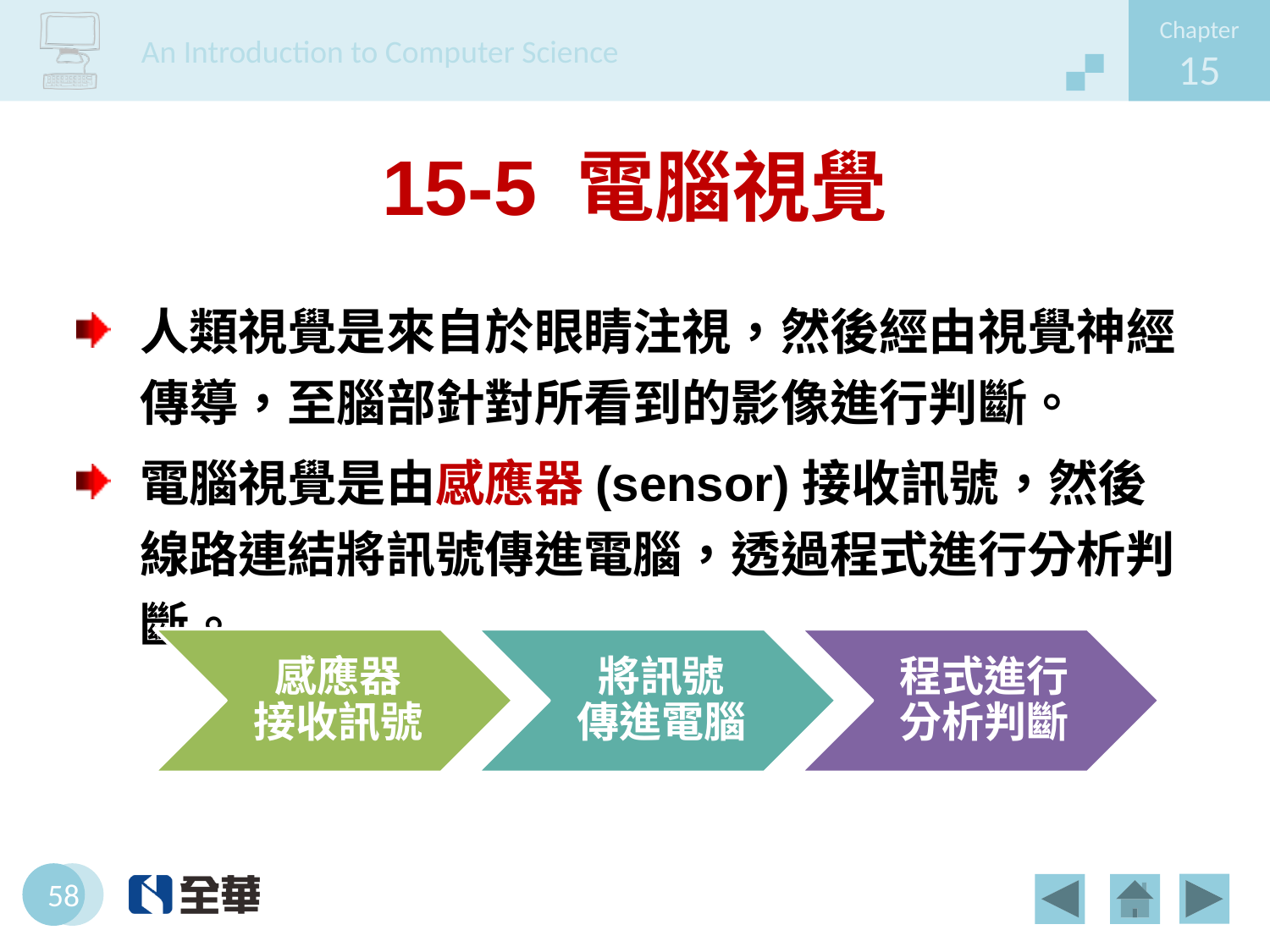

# 15-5 電腦視覺
人類視覺是來自於眼睛注視，然後經由視覺神經傳導，至腦部針對所看到的影像進行判斷。
電腦視覺是由感應器(sensor)接收訊號，然後線路連結將訊號傳進電腦，透過程式進行分析判斷。
感應器
接收訊號
將訊號
傳進電腦
程式進行
分析判斷